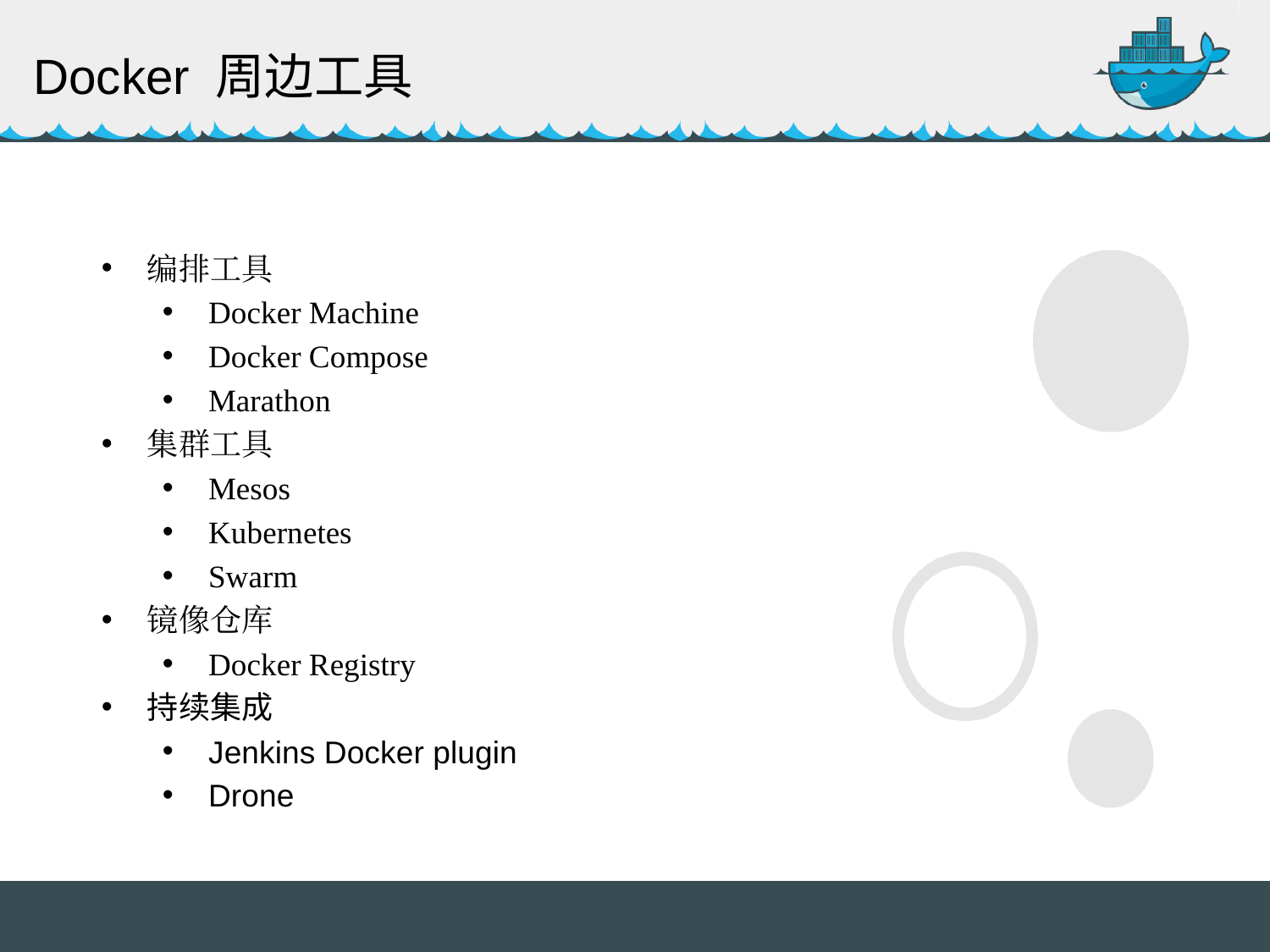

Docker 周边工具
编排工具
Docker Machine
Docker Compose
Marathon
集群工具
Mesos
Kubernetes
Swarm
镜像仓库
Docker Registry
持续集成
Jenkins Docker plugin
Drone